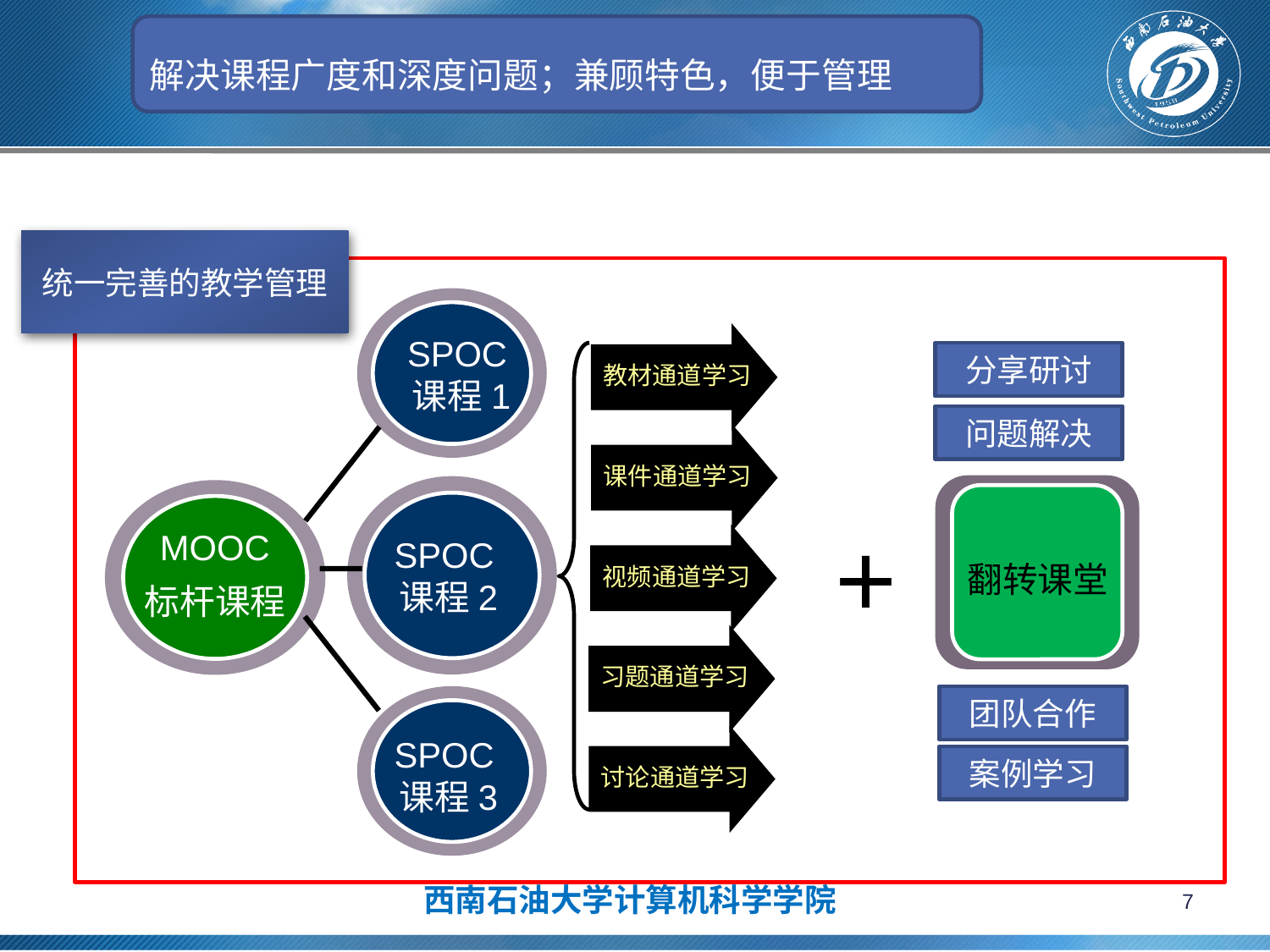

解决课程广度和深度问题；兼顾特色，便于管理

统一完善的教学管理

SPOC课程1

MOOC
标杆课程
SPOC课程2

SPOC课程3

教材通道学习

课件通道学习

视频通道学习

习题通道学习

讨论通道学习
分享研讨
问题解决

翻转课堂

+
团队合作
案例学习
7